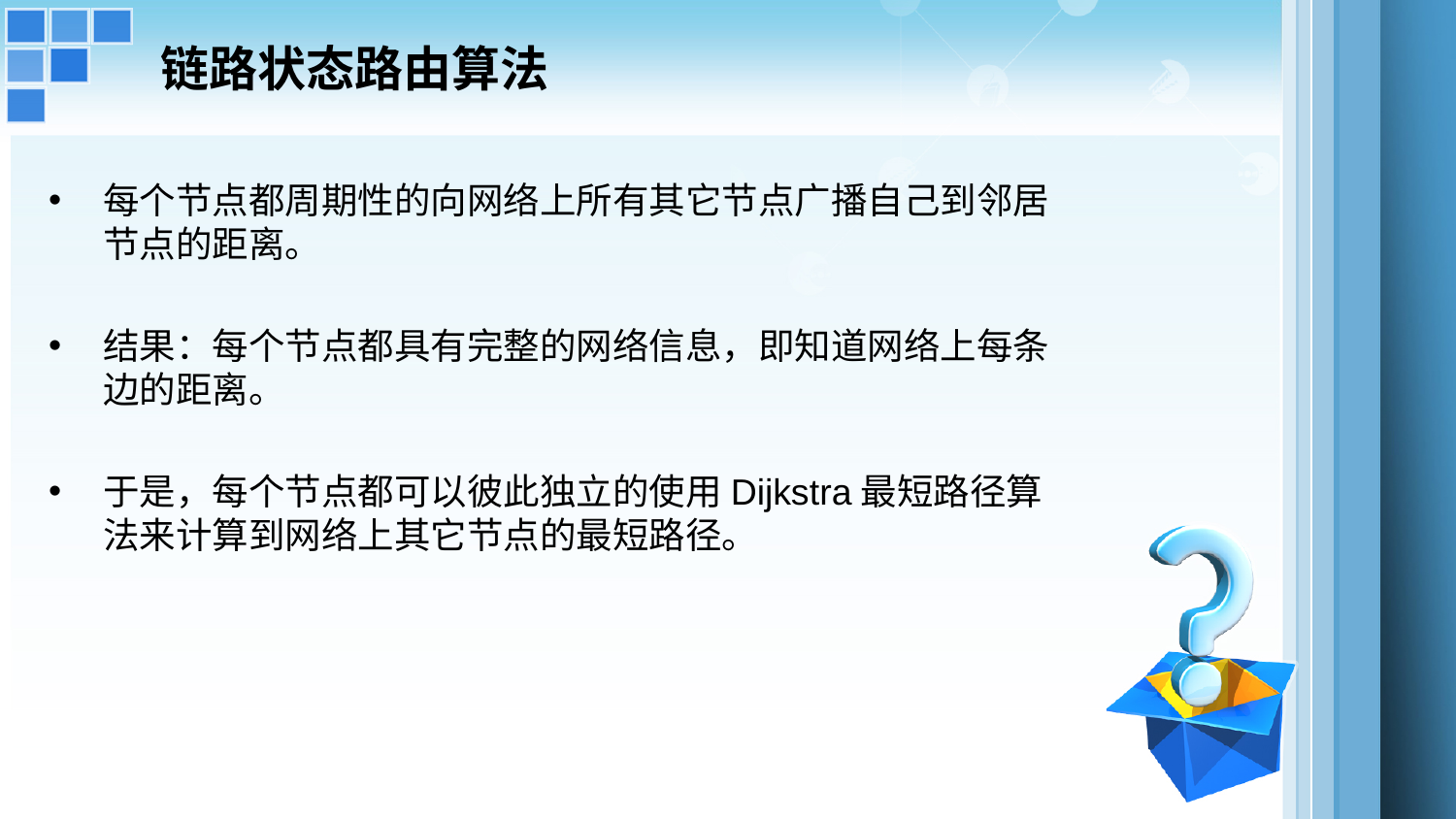

链路状态路由算法
每个节点都周期性的向网络上所有其它节点广播自己到邻居节点的距离。

结果：每个节点都具有完整的网络信息，即知道网络上每条边的距离。

于是，每个节点都可以彼此独立的使用Dijkstra最短路径算法来计算到网络上其它节点的最短路径。